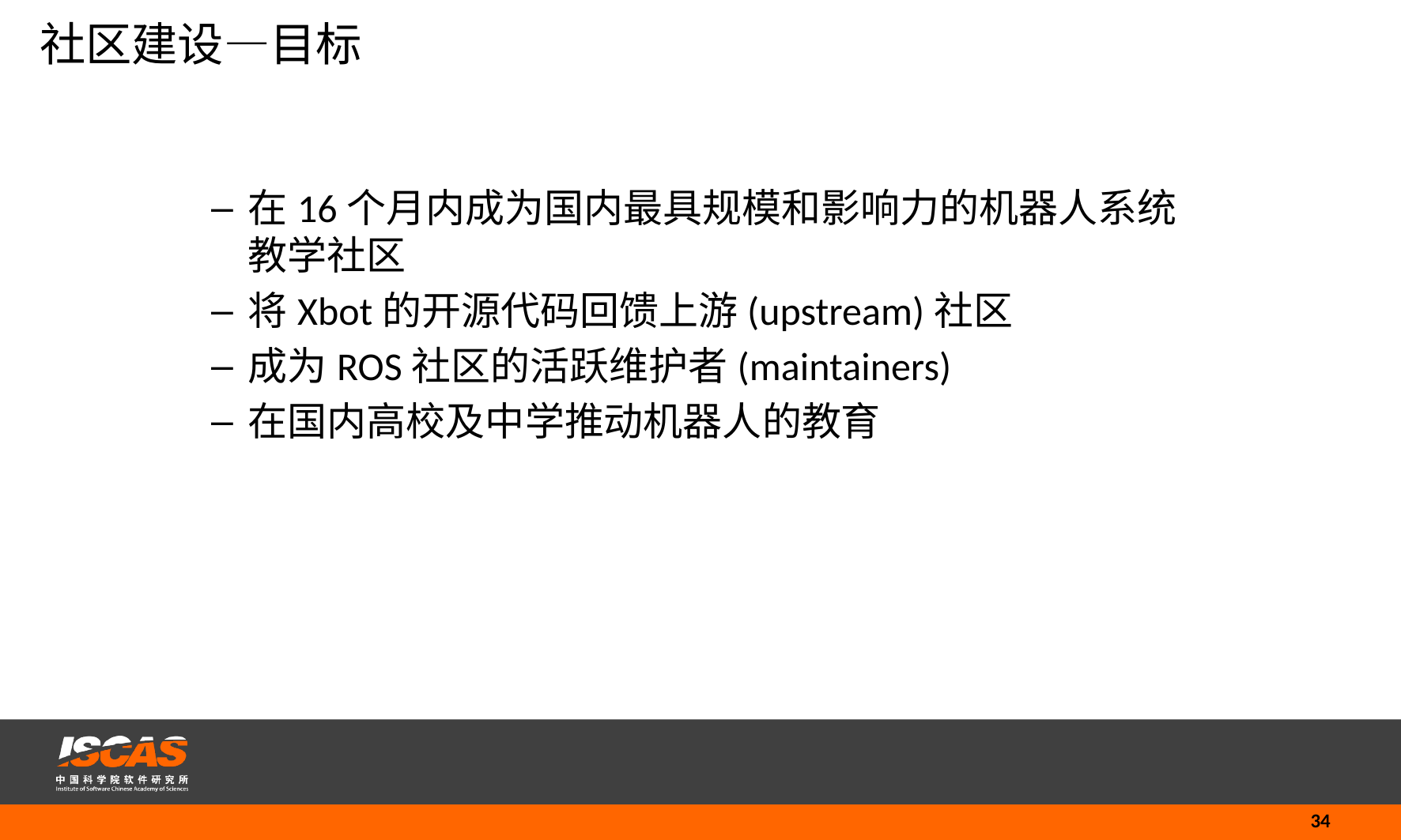

社区建设—目标
在16个月内成为国内最具规模和影响力的机器人系统教学社区
将Xbot的开源代码回馈上游(upstream)社区
成为ROS社区的活跃维护者(maintainers)
在国内高校及中学推动机器人的教育
34